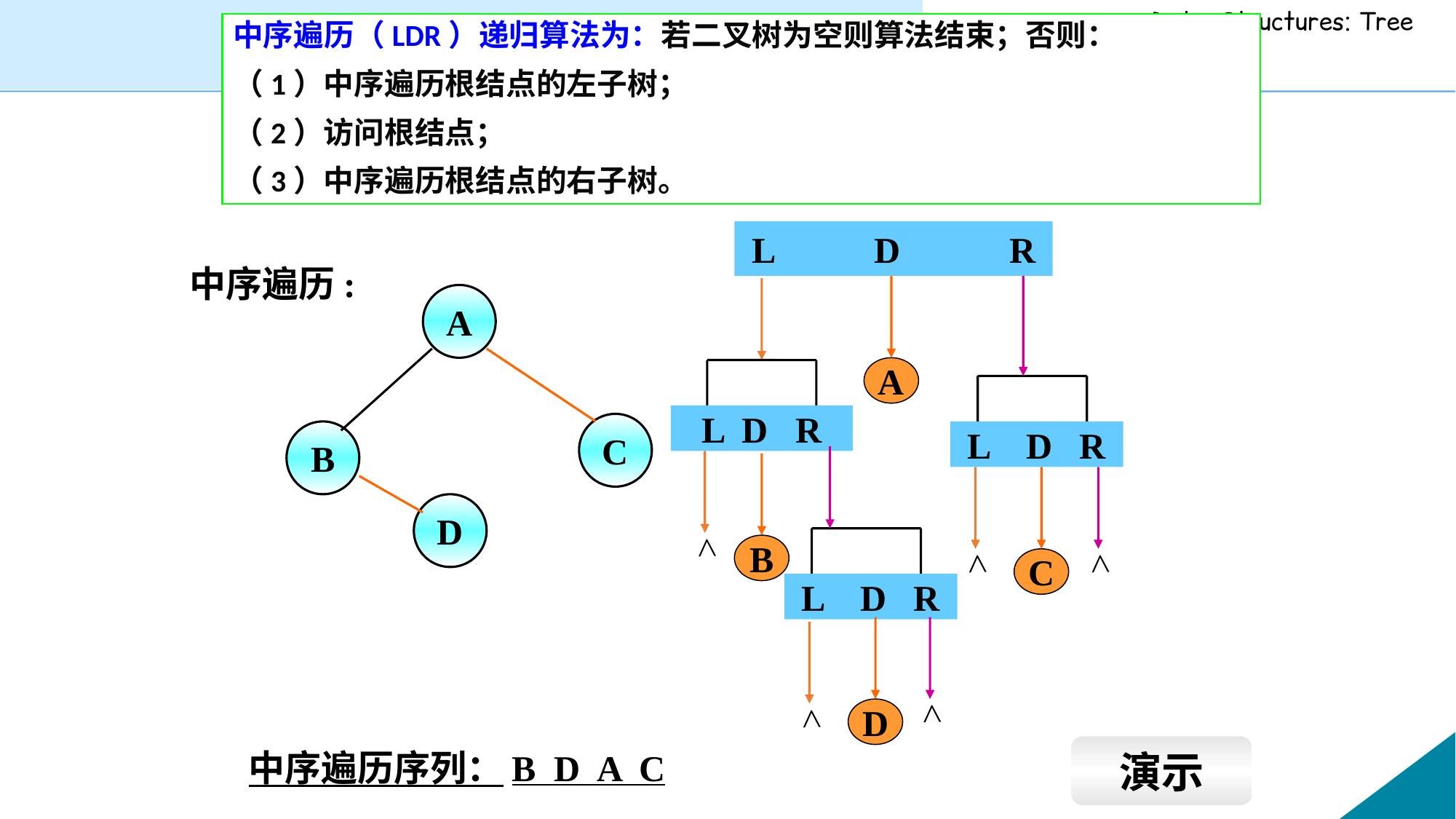

中序遍历（LDR）递归算法为：若二叉树为空则算法结束；否则：
（1）中序遍历根结点的左子树；
（2）访问根结点；
（3）中序遍历根结点的右子树。
L           D            R
中序遍历:

A

L    D   R

L  D   R
A

C
B

D

L    D   R

>

B

>

C

>

D

>

>
演示
中序遍历序列：B  D  A  C